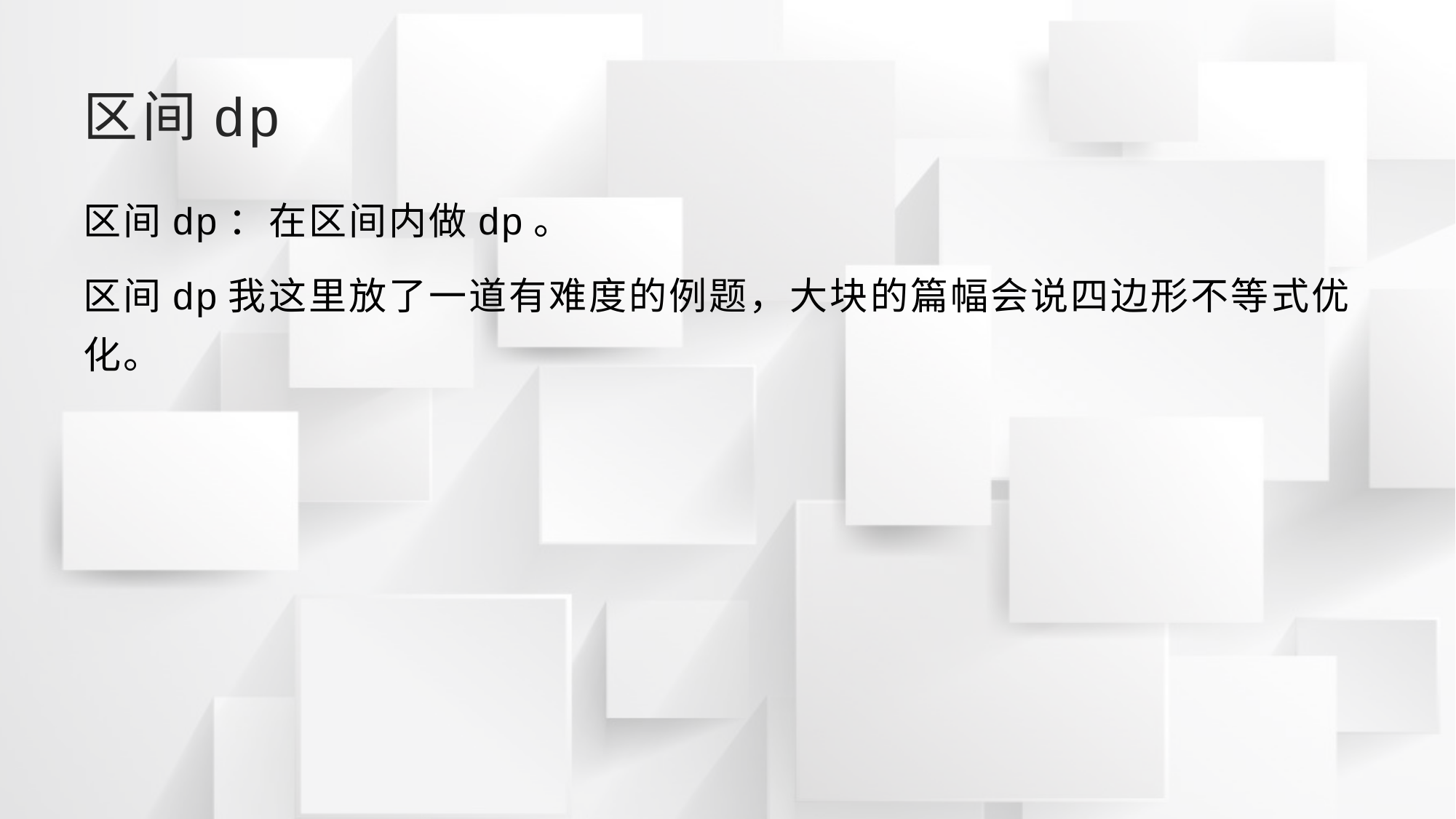

# 区间dp
区间dp：在区间内做dp。
区间dp我这里放了一道有难度的例题，大块的篇幅会说四边形不等式优化。